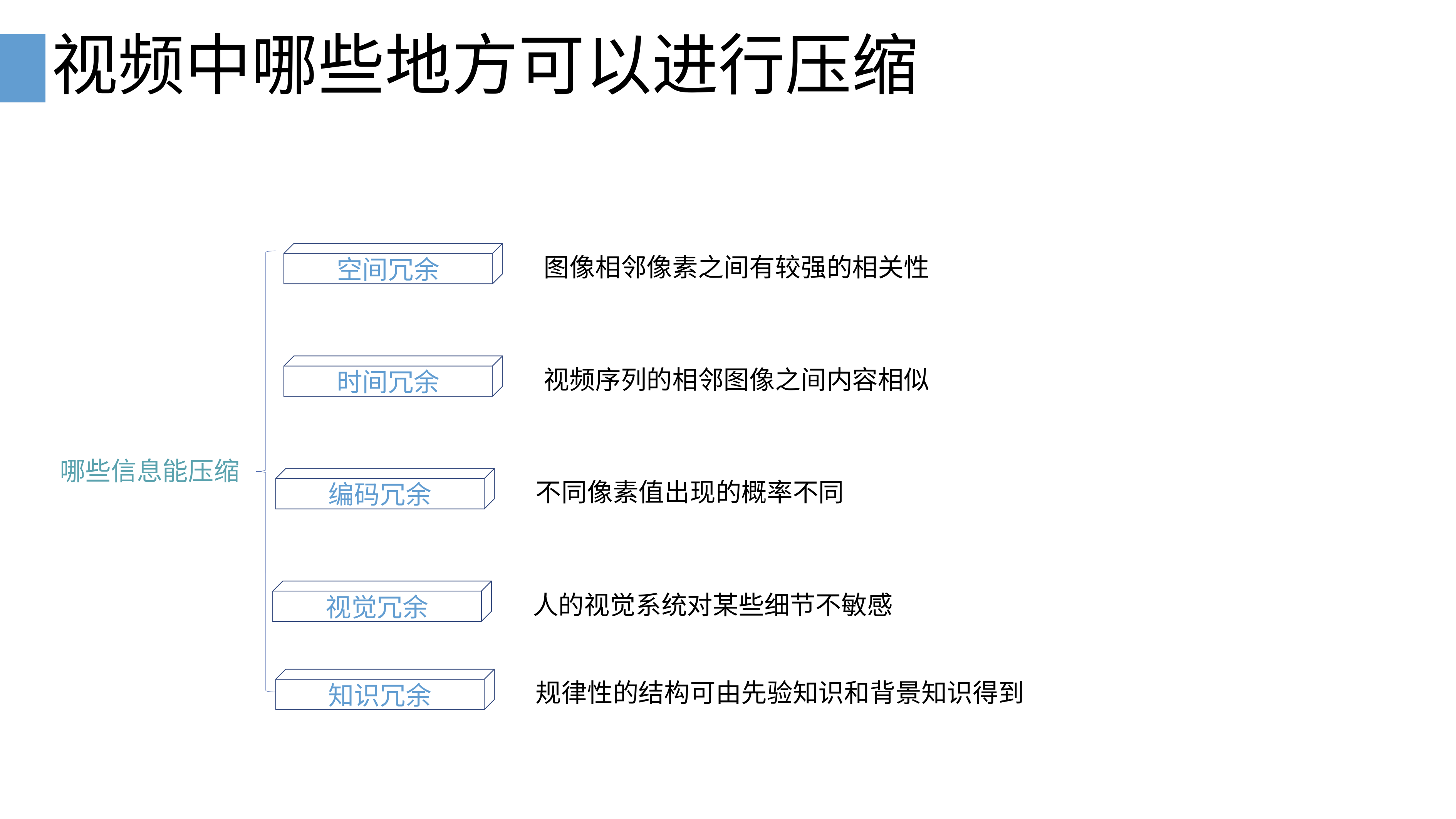

# 视频中哪些地方可以进行压缩
图像相邻像素之间有较强的相关性
空间冗余

视频序列的相邻图像之间内容相似
时间冗余
哪些信息能压缩
不同像素值出现的概率不同
编码冗余
人的视觉系统对某些细节不敏感
视觉冗余
规律性的结构可由先验知识和背景知识得到
知识冗余